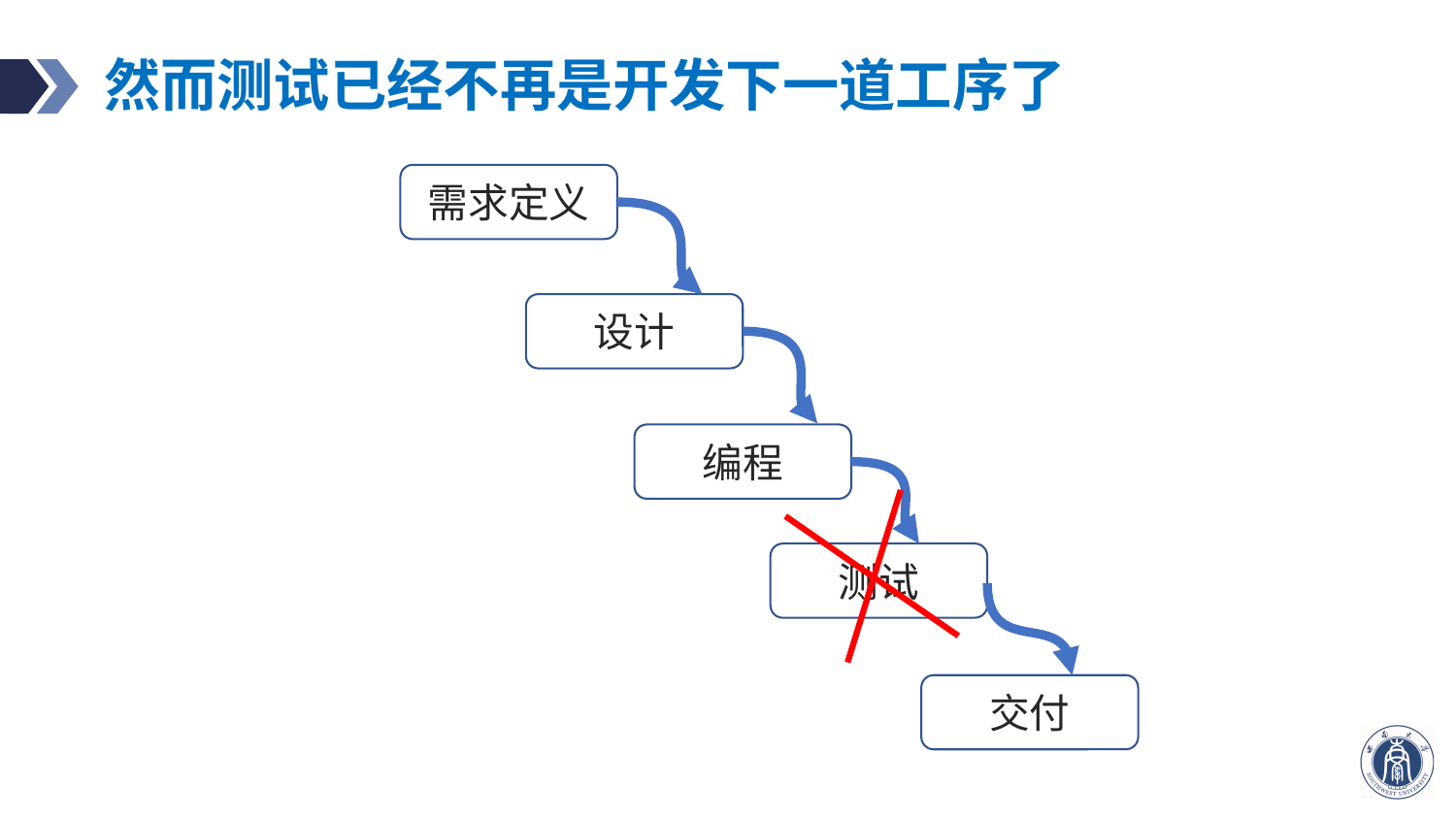

# 然而测试已经不再是开发下一道工序了
需求定义
设计
编程
测试
交付